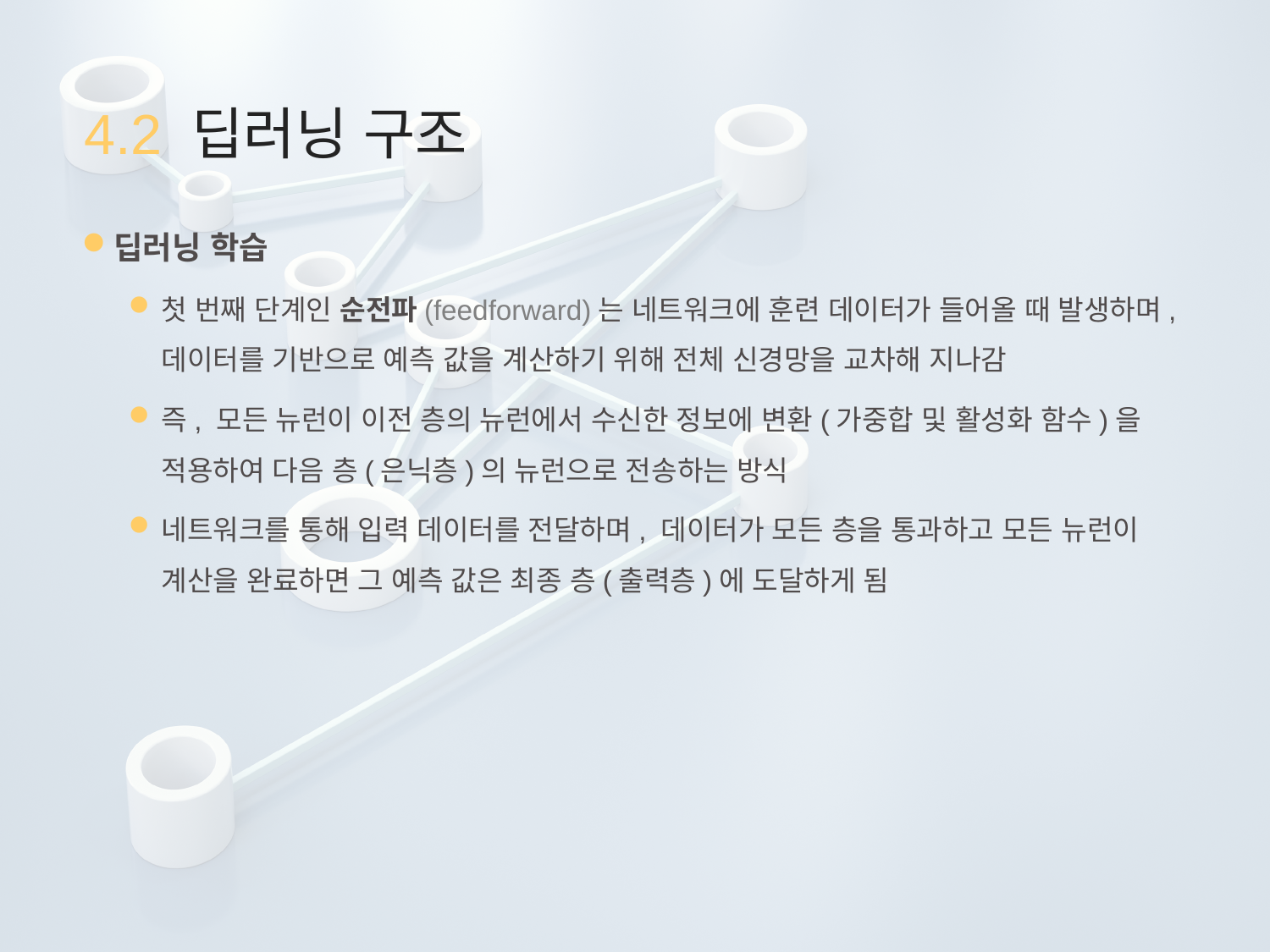

# 4.2 딥러닝 구조
딥러닝 학습
첫 번째 단계인 순전파(feedforward)는 네트워크에 훈련 데이터가 들어올 때 발생하며, 데이터를 기반으로 예측 값을 계산하기 위해 전체 신경망을 교차해 지나감
즉, 모든 뉴런이 이전 층의 뉴런에서 수신한 정보에 변환(가중합 및 활성화 함수)을 적용하여 다음 층(은닉층)의 뉴런으로 전송하는 방식
네트워크를 통해 입력 데이터를 전달하며, 데이터가 모든 층을 통과하고 모든 뉴런이 계산을 완료하면 그 예측 값은 최종 층(출력층)에 도달하게 됨